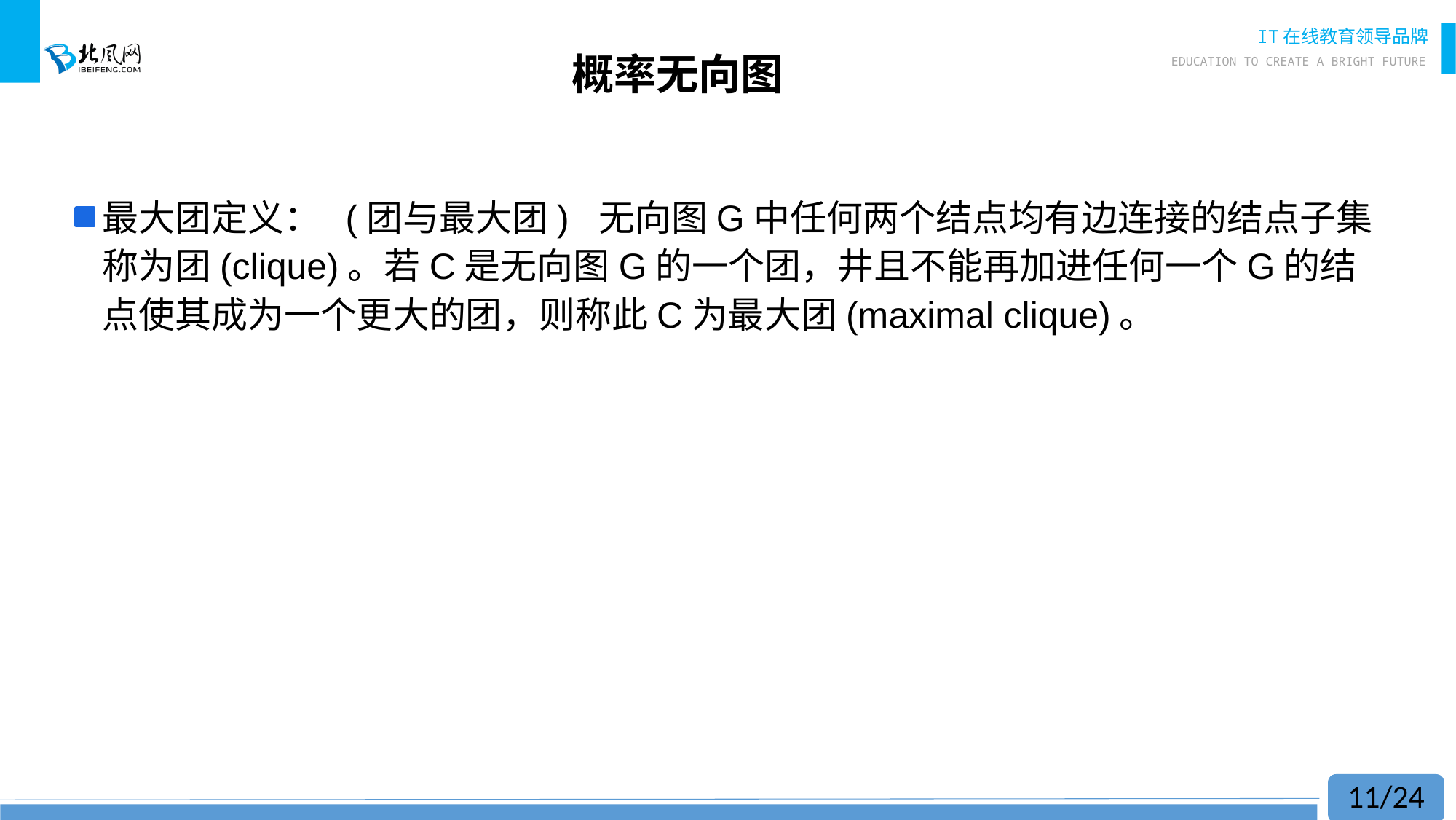

# 概率无向图
最大团定义：  (团与最大团)  无向图G中任何两个结点均有边连接的结点子集称为团(clique)。若C是无向图G的一个团，井且不能再加进任何一个G的结点使其成为一个更大的团，则称此C为最大团(maximal clique)。